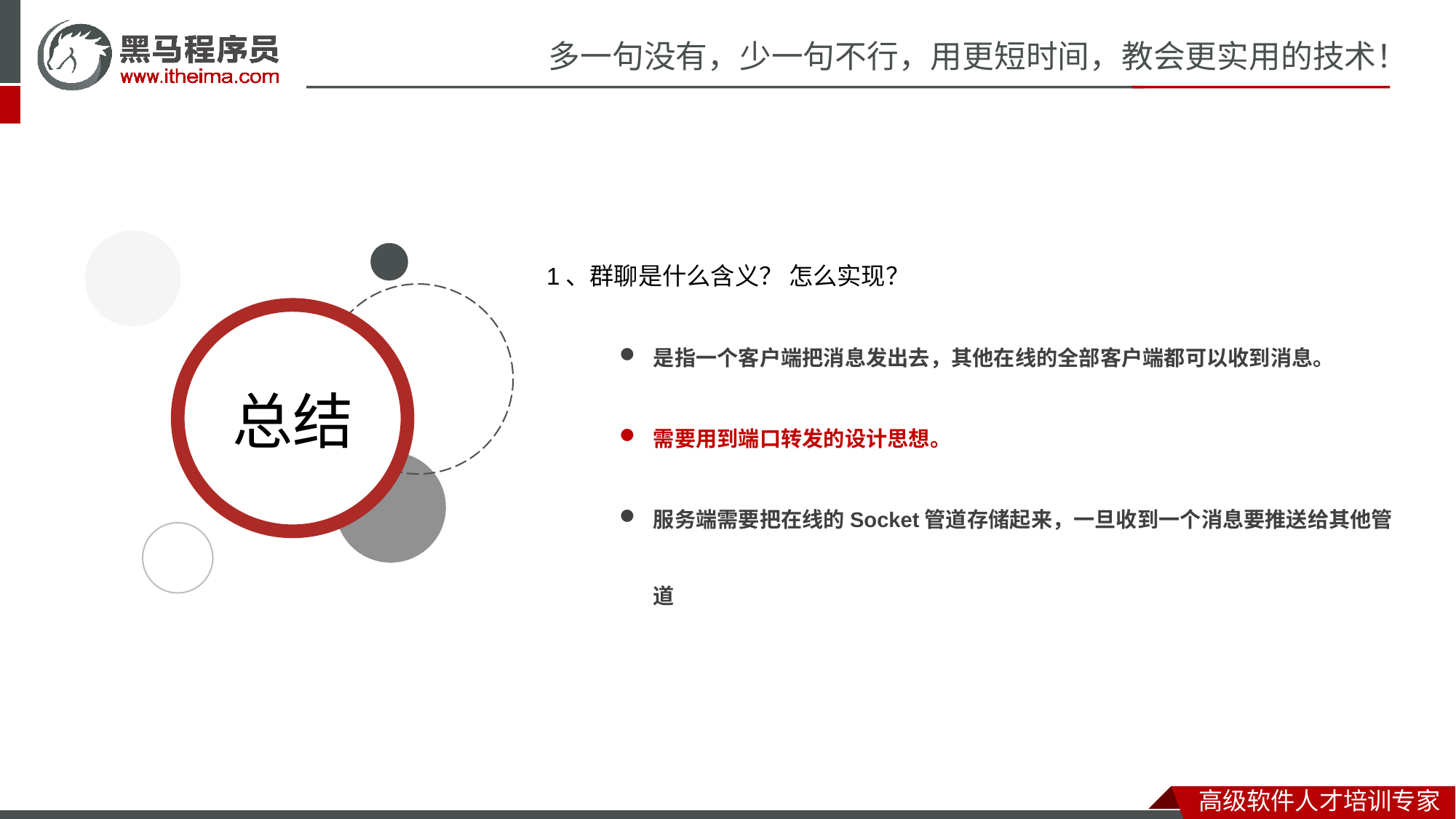

1、群聊是什么含义？ 怎么实现？
是指一个客户端把消息发出去，其他在线的全部客户端都可以收到消息。
需要用到端口转发的设计思想。
服务端需要把在线的Socket管道存储起来，一旦收到一个消息要推送给其他管道